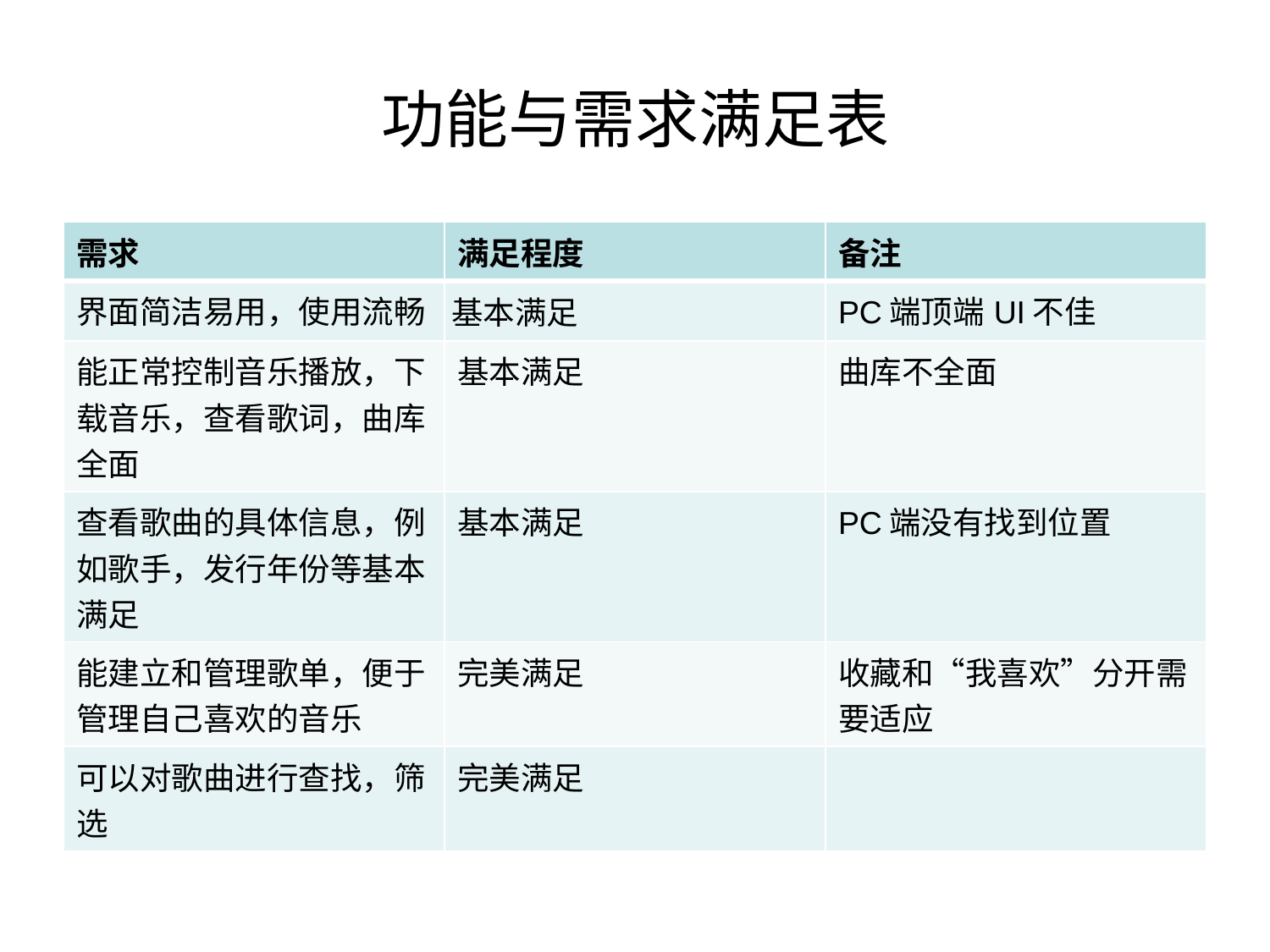

# 功能与需求满足表
| 需求 | 满足程度 | 备注 |
| --- | --- | --- |
| 界面简洁易用，使用流畅 | 基本满足 | PC端顶端UI不佳 |
| 能正常控制音乐播放，下载音乐，查看歌词，曲库全面 | 基本满足 | 曲库不全面 |
| 查看歌曲的具体信息，例如歌手，发行年份等基本满足 | 基本满足 | PC端没有找到位置 |
| 能建立和管理歌单，便于管理自己喜欢的音乐 | 完美满足 | 收藏和“我喜欢”分开需要适应 |
| 可以对歌曲进行查找，筛选 | 完美满足 |  |